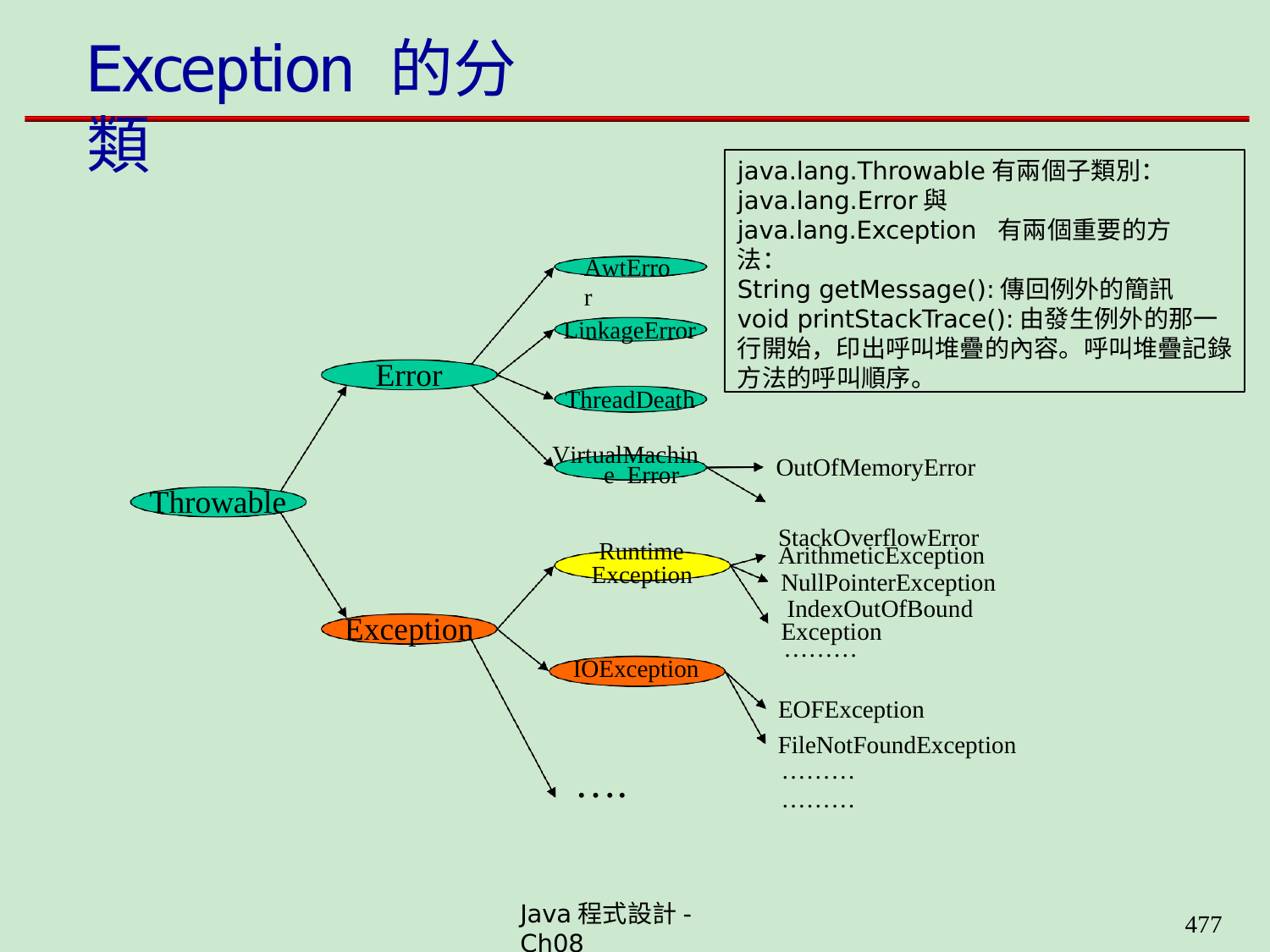

# Exception 的分類
java.lang.Throwable有兩個子類別：  java.lang.Error與java.lang.Exception  有兩個重要的方法：
String getMessage():傳回例外的簡訊 void printStackTrace():由發生例外的那一 行開始，印出呼叫堆疊的內容。呼叫堆疊記錄 方法的呼叫順序。
AwtError

LinkageError
Error
ThreadDeath
VirtualMachine  Error
OutOfMemoryError  StackOverflowError
Throwable
Runtime  Exception
ArithmeticException  NullPointerException  IndexOutOfBound
Exception
Exception
………
IOException
EOFException  FileNotFoundException
………
………
….
Java程式設計-Ch08
477